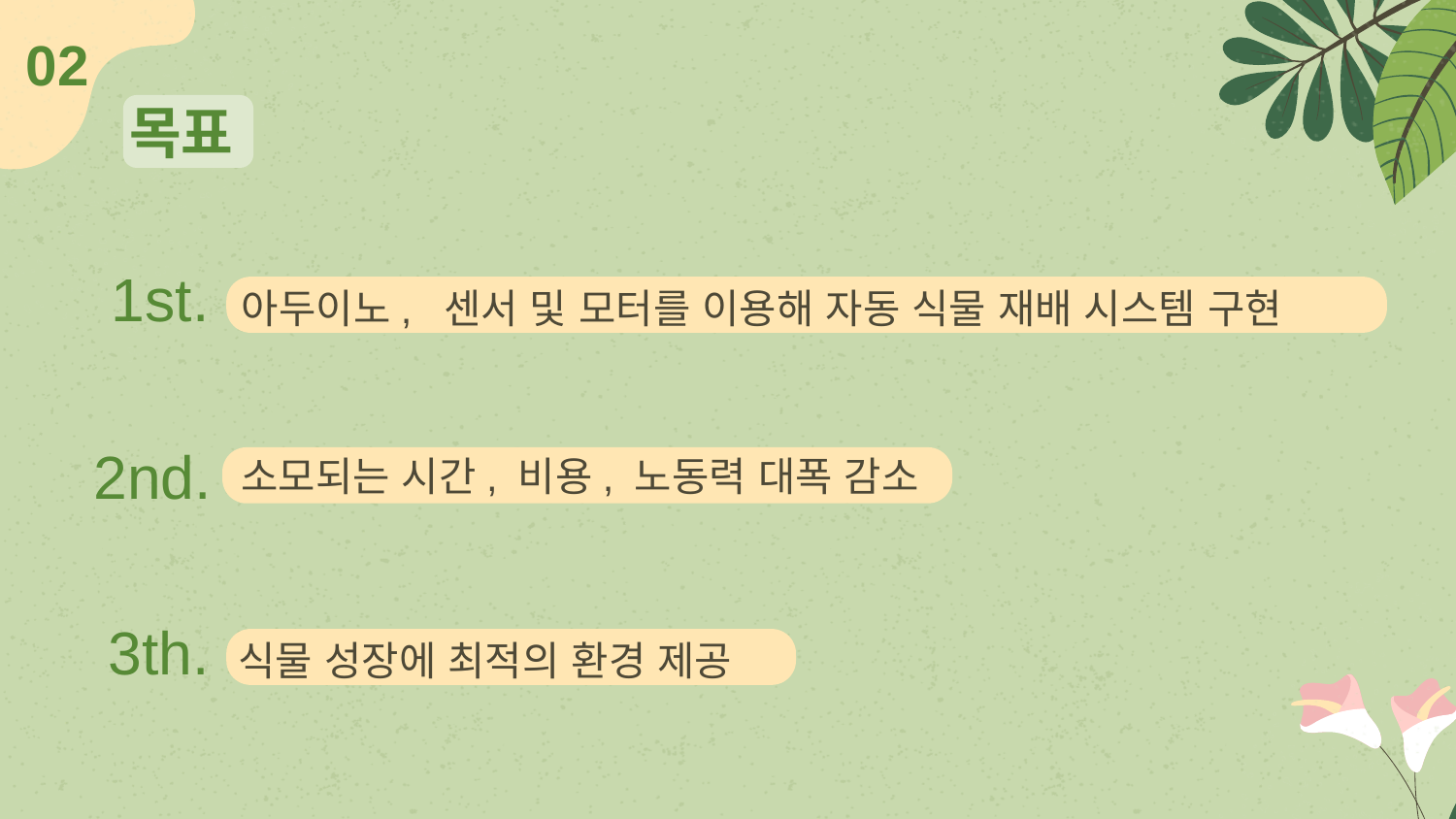

02
# 목표

1st.
아두이노,  센서 및 모터를 이용해 자동 식물 재배 시스템 구현

소모되는 시간, 비용, 노동력 대폭 감소
2nd.

3th.
식물 성장에 최적의 환경 제공